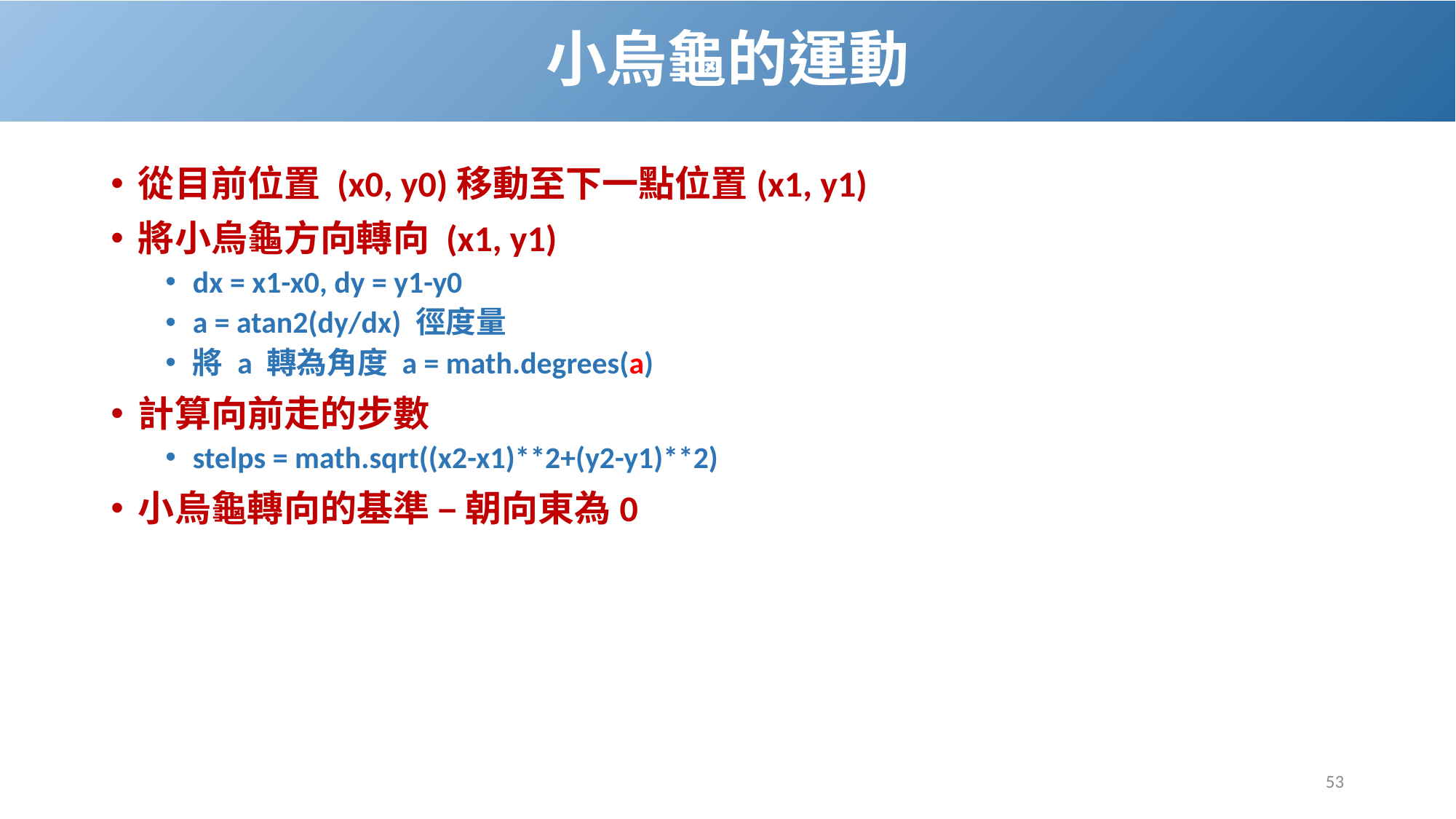

# 小烏龜的運動
從目前位置 (x0, y0)移動至下一點位置(x1, y1)
將小烏龜方向轉向 (x1, y1)
dx = x1-x0, dy = y1-y0
a = atan2(dy/dx) 徑度量
將 a 轉為角度 a = math.degrees(a)
計算向前走的步數
stelps = math.sqrt((x2-x1)**2+(y2-y1)**2)
小烏龜轉向的基準 – 朝向東為0
53